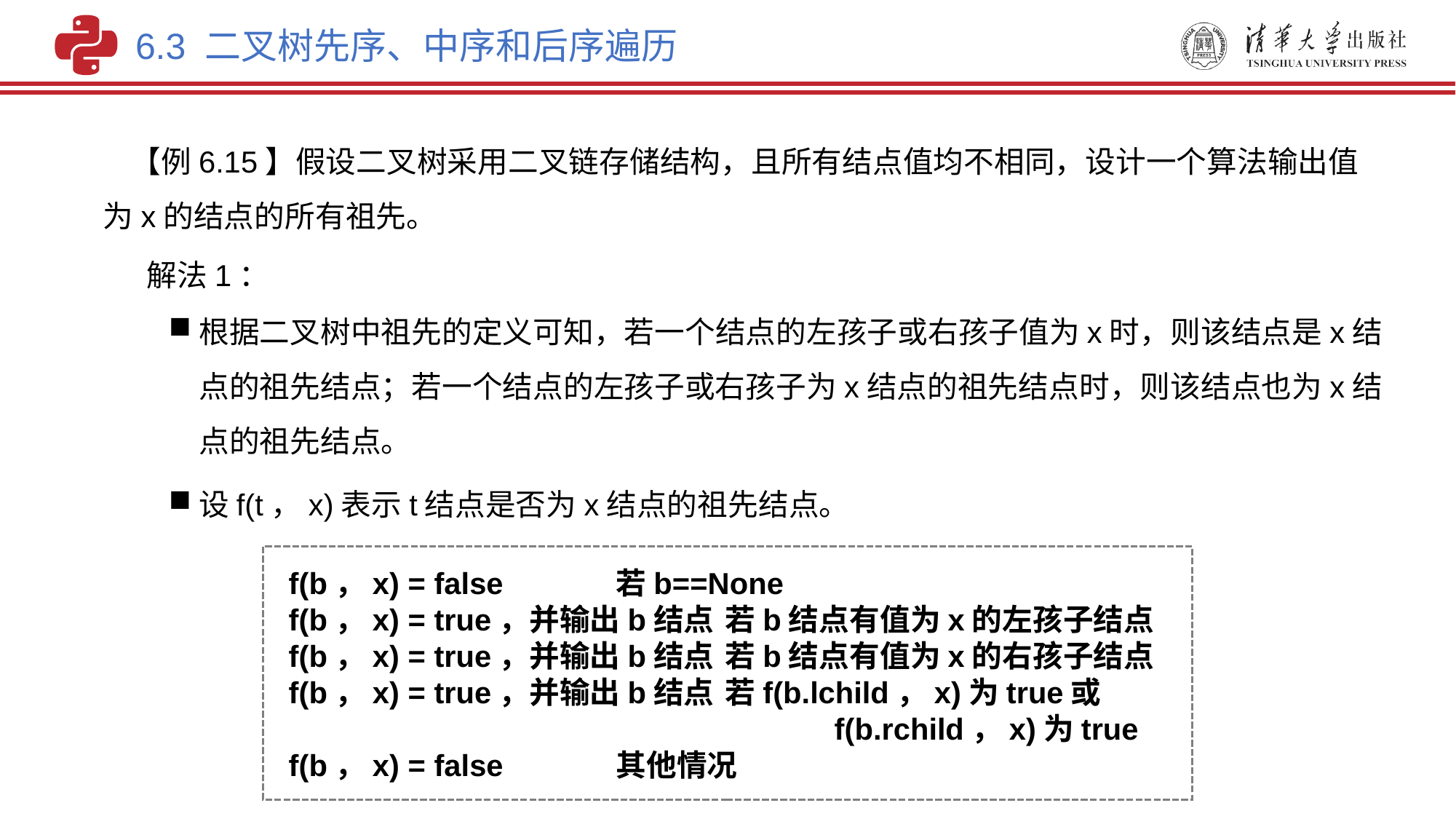

6.3 二叉树先序、中序和后序遍历
   【例6.15】假设二叉树采用二叉链存储结构，且所有结点值均不相同，设计一个算法输出值为x的结点的所有祖先。
    解法1：
根据二叉树中祖先的定义可知，若一个结点的左孩子或右孩子值为x时，则该结点是x结点的祖先结点；若一个结点的左孩子或右孩子为x结点的祖先结点时，则该结点也为x结点的祖先结点。
设f(t，x)表示t结点是否为x结点的祖先结点。
f(b，x) = false		若b==None
f(b，x) = true，并输出b结点	若b结点有值为x的左孩子结点
f(b，x) = true，并输出b结点	若b结点有值为x的右孩子结点
f(b，x) = true，并输出b结点	若f(b.lchild，x)为true或
					f(b.rchild，x)为true
f(b，x) = false		其他情况